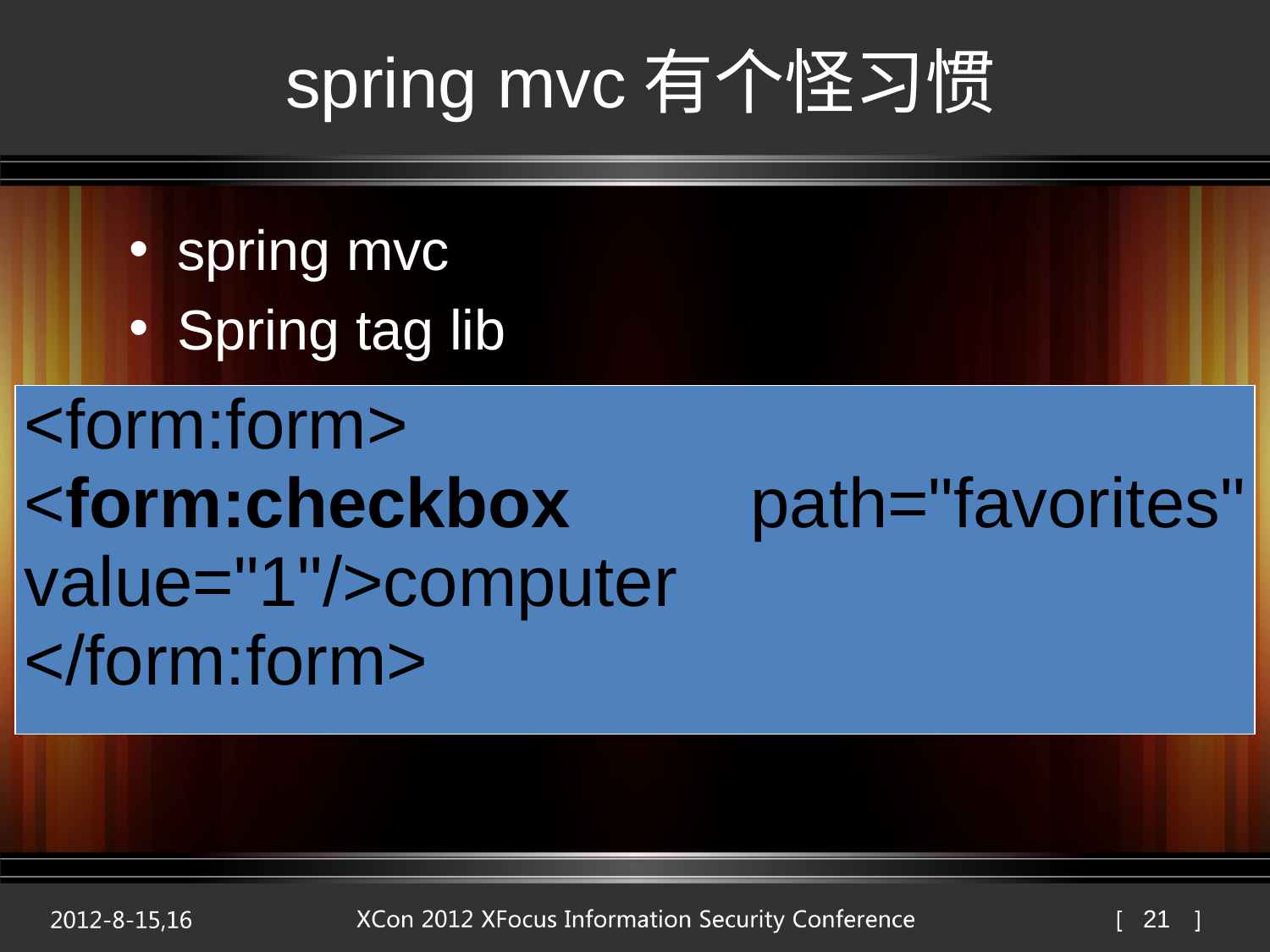

# spring mvc有个怪习惯
spring mvc
Spring tag lib
checkbox
| <form:form> <form:checkbox path="favorites" value="1"/>computer </form:form> |
| --- |
21